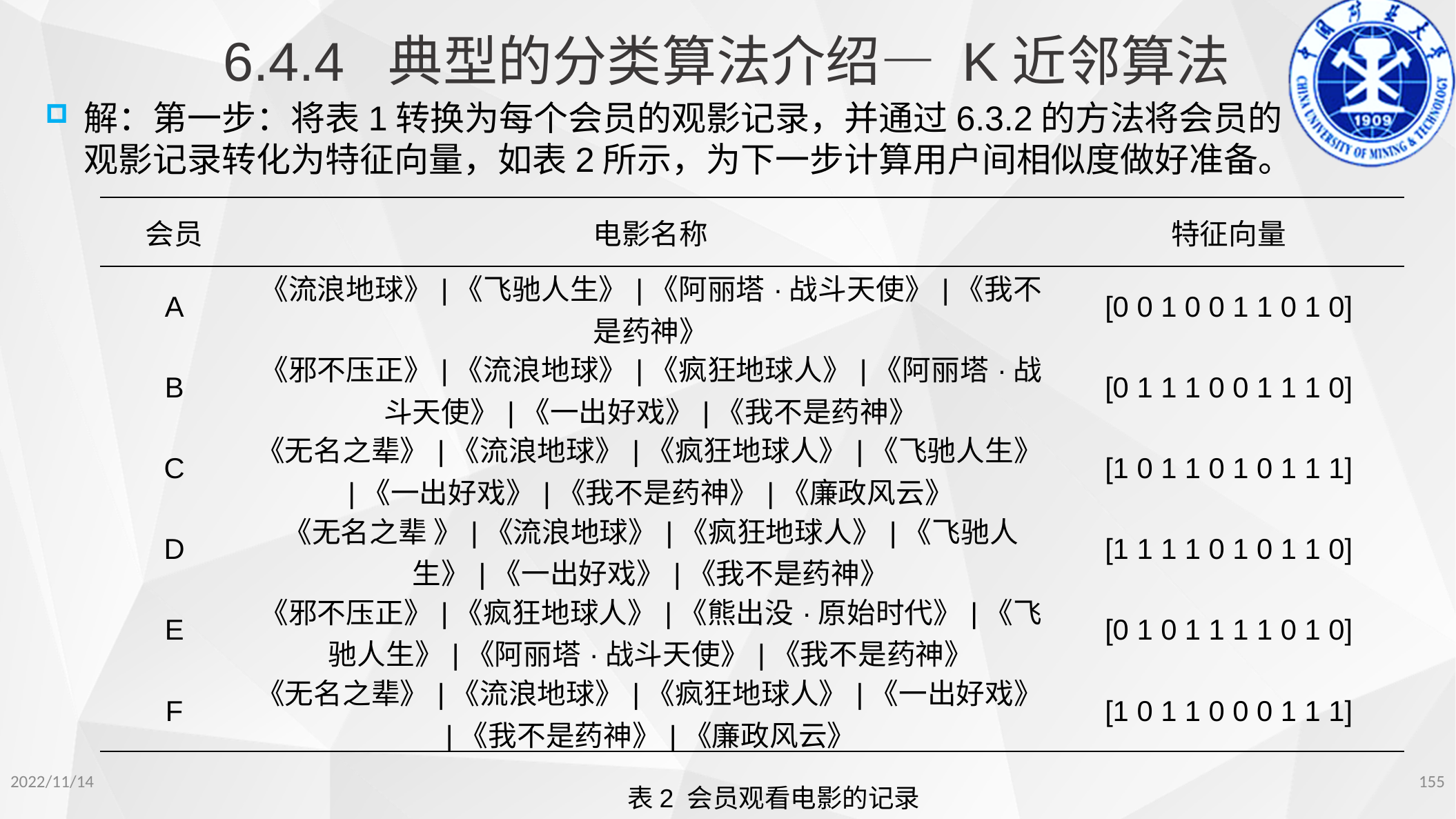

6.4.4  典型的分类算法介绍— K近邻算法
解：第一步：将表1转换为每个会员的观影记录，并通过6.3.2的方法将会员的观影记录转化为特征向量，如表2所示，为下一步计算用户间相似度做好准备。

| 会员 | 电影名称 | 特征向量 |
| --- | --- | --- |
| A | 《流浪地球》|《飞驰人生》|《阿丽塔·战斗天使》|《我不是药神》 | [0 0 1 0 0 1 1 0 1 0] |
| B | 《邪不压正》|《流浪地球》|《疯狂地球人》|《阿丽塔·战斗天使》|《一出好戏》|《我不是药神》 | [0 1 1 1 0 0 1 1 1 0] |
| C | 《无名之辈》|《流浪地球》|《疯狂地球人》|《飞驰人生》|《一出好戏》|《我不是药神》|《廉政风云》 | [1 0 1 1 0 1 0 1 1 1] |
| D | 《无名之辈 》|《流浪地球》|《疯狂地球人》|《飞驰人生》|《一出好戏》|《我不是药神》 | [1 1 1 1 0 1 0 1 1 0] |
| E | 《邪不压正》|《疯狂地球人》|《熊出没·原始时代》|《飞驰人生》|《阿丽塔·战斗天使》|《我不是药神》 | [0 1 0 1 1 1 1 0 1 0] |
| F | 《无名之辈》|《流浪地球》|《疯狂地球人》|《一出好戏》|《我不是药神》|《廉政风云》 | [1 0 1 1 0 0 0 1 1 1] |
155
2022/11/14
表2 会员观看电影的记录